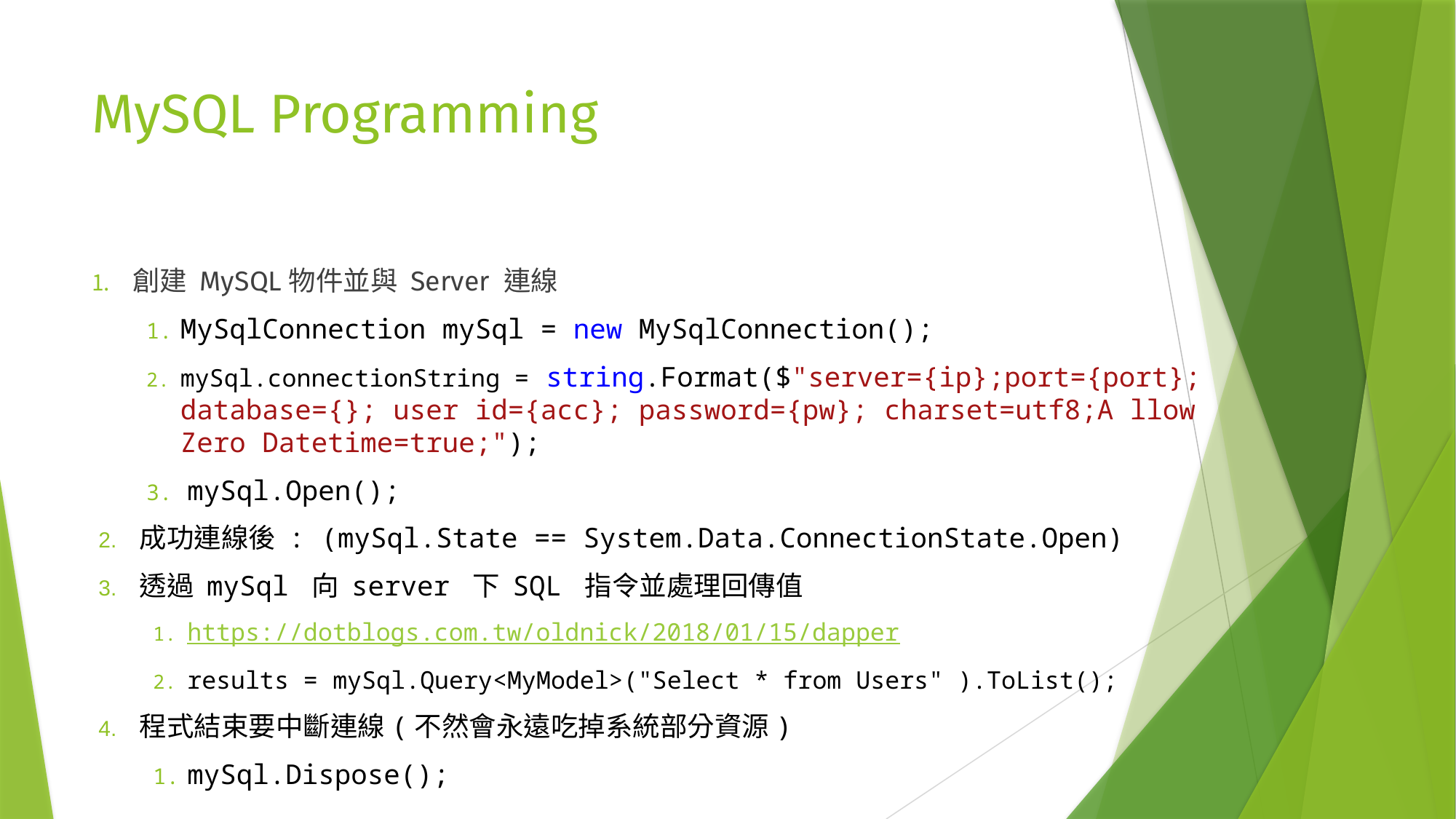

# MySQL Programming
創建 MySQL物件並與 Server 連線
MySqlConnection mySql = new MySqlConnection();
mySql.connectionString = string.Format($"server={ip};port={port}; database={}; user id={acc}; password={pw}; charset=utf8;A llow Zero Datetime=true;");
mySql.Open();
成功連線後 : (mySql.State == System.Data.ConnectionState.Open)
透過 mySql 向 server 下 SQL 指令並處理回傳值
https://dotblogs.com.tw/oldnick/2018/01/15/dapper
results = mySql.Query<MyModel>("Select * from Users" ).ToList();
程式結束要中斷連線(不然會永遠吃掉系統部分資源)
mySql.Dispose();